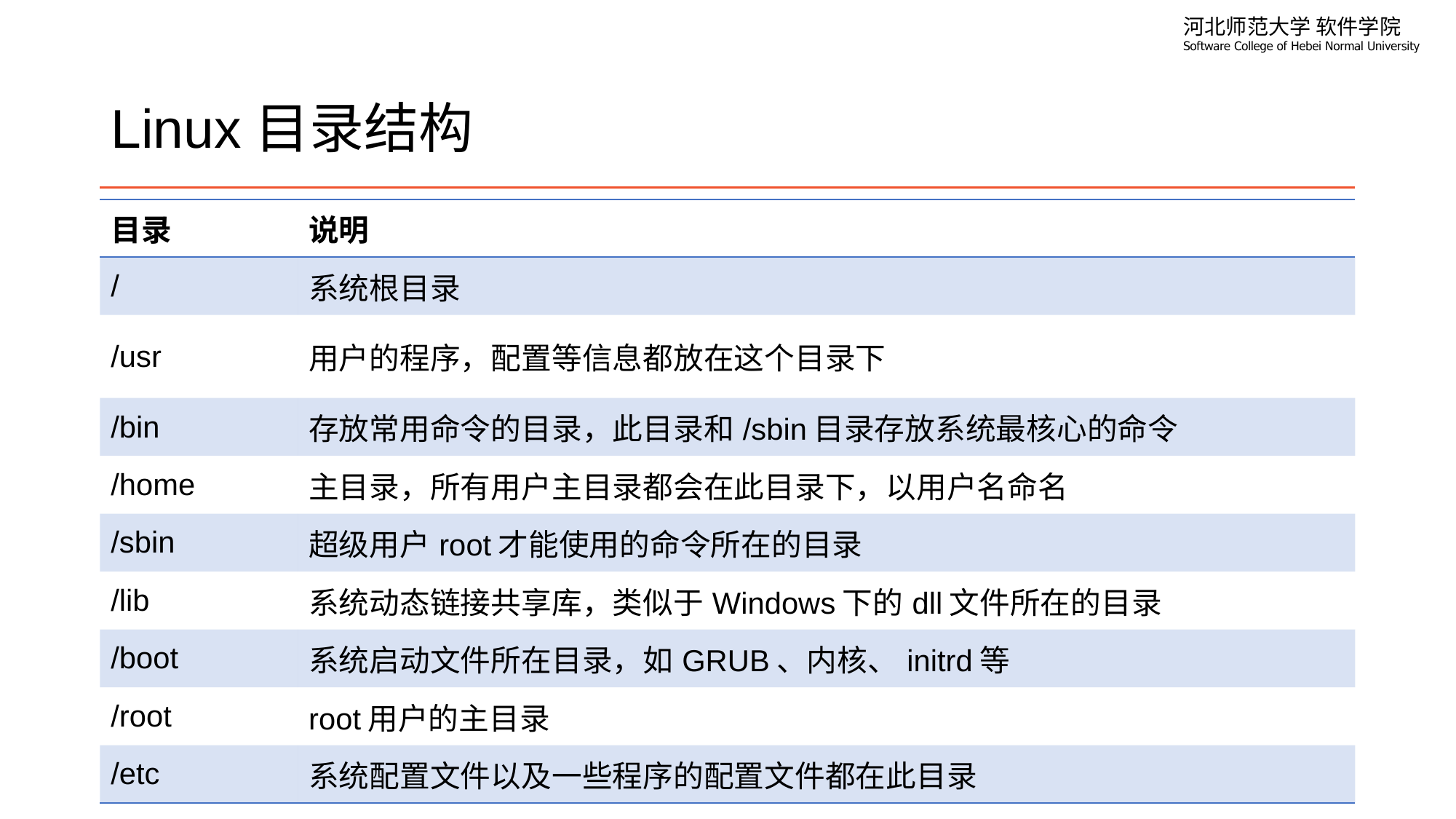

# Linux目录结构
| 目录 | 说明 |
| --- | --- |
| / | 系统根目录 |
| /usr | 用户的程序，配置等信息都放在这个目录下 |
| /bin | 存放常用命令的目录，此目录和/sbin目录存放系统最核心的命令 |
| /home | 主目录，所有用户主目录都会在此目录下，以用户名命名 |
| /sbin | 超级用户root才能使用的命令所在的目录 |
| /lib | 系统动态链接共享库，类似于Windows下的dll文件所在的目录 |
| /boot | 系统启动文件所在目录，如GRUB、内核、initrd等 |
| /root | root用户的主目录 |
| /etc | 系统配置文件以及一些程序的配置文件都在此目录 |